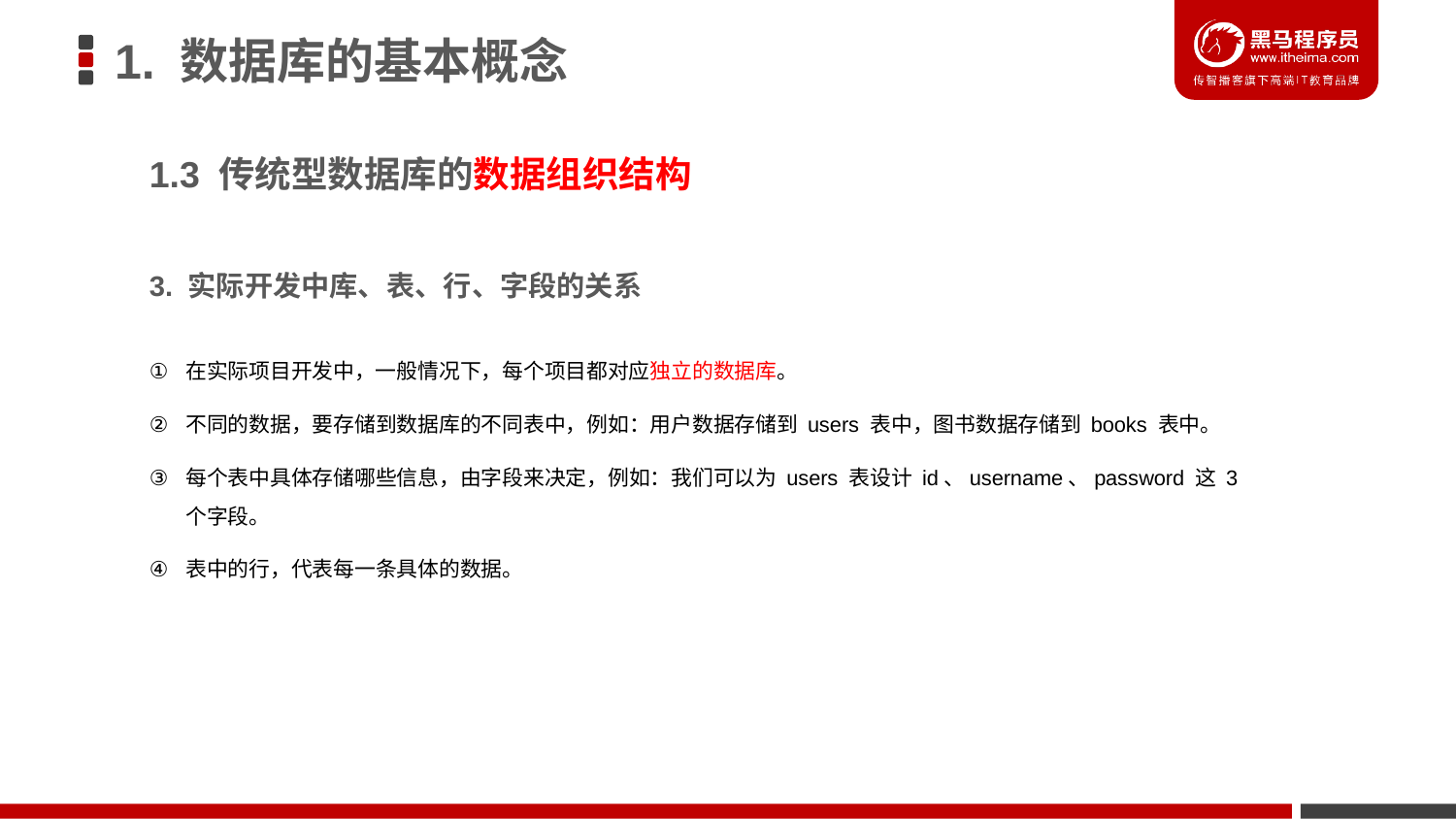

# 1. 数据库的基本概念
1.3 传统型数据库的数据组织结构
3. 实际开发中库、表、行、字段的关系
在实际项目开发中，一般情况下，每个项目都对应独立的数据库。
不同的数据，要存储到数据库的不同表中，例如：用户数据存储到 users 表中，图书数据存储到 books 表中。
每个表中具体存储哪些信息，由字段来决定，例如：我们可以为 users 表设计 id、username、password 这 3 个字段。
表中的行，代表每一条具体的数据。